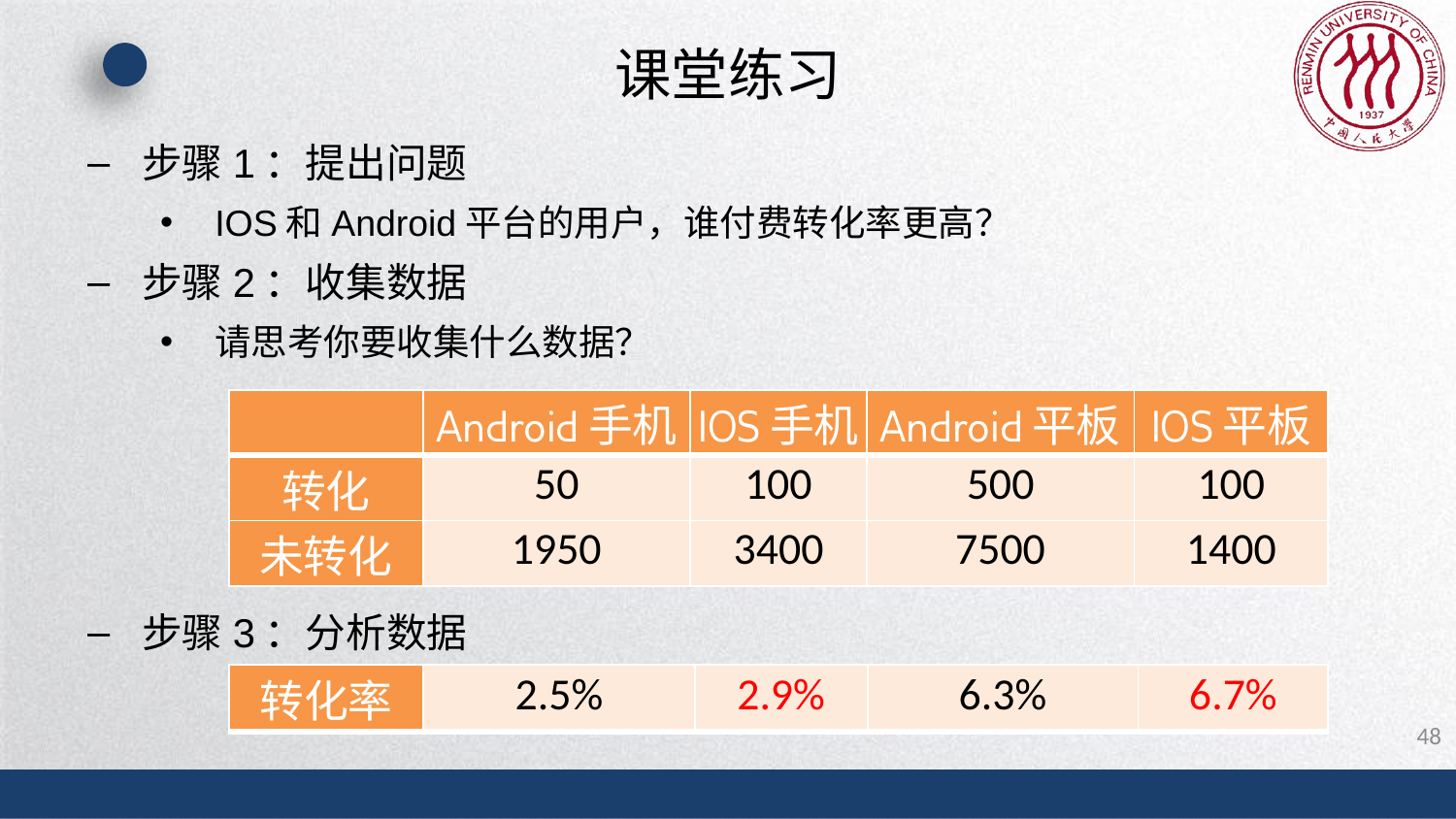

# 课堂练习
步骤1：提出问题
IOS和Android平台的用户，谁付费转化率更高？
步骤2：收集数据
请思考你要收集什么数据？

步骤3：分析数据
|  | Android手机 | IOS手机 | Android平板 | IOS平板 |
| --- | --- | --- | --- | --- |
| 转化 | 50 | 100 | 500 | 100 |
| 未转化 | 1950 | 3400 | 7500 | 1400 |
| 转化率 | 2.5% | 2.9% | 6.3% | 6.7% |
| --- | --- | --- | --- | --- |
48